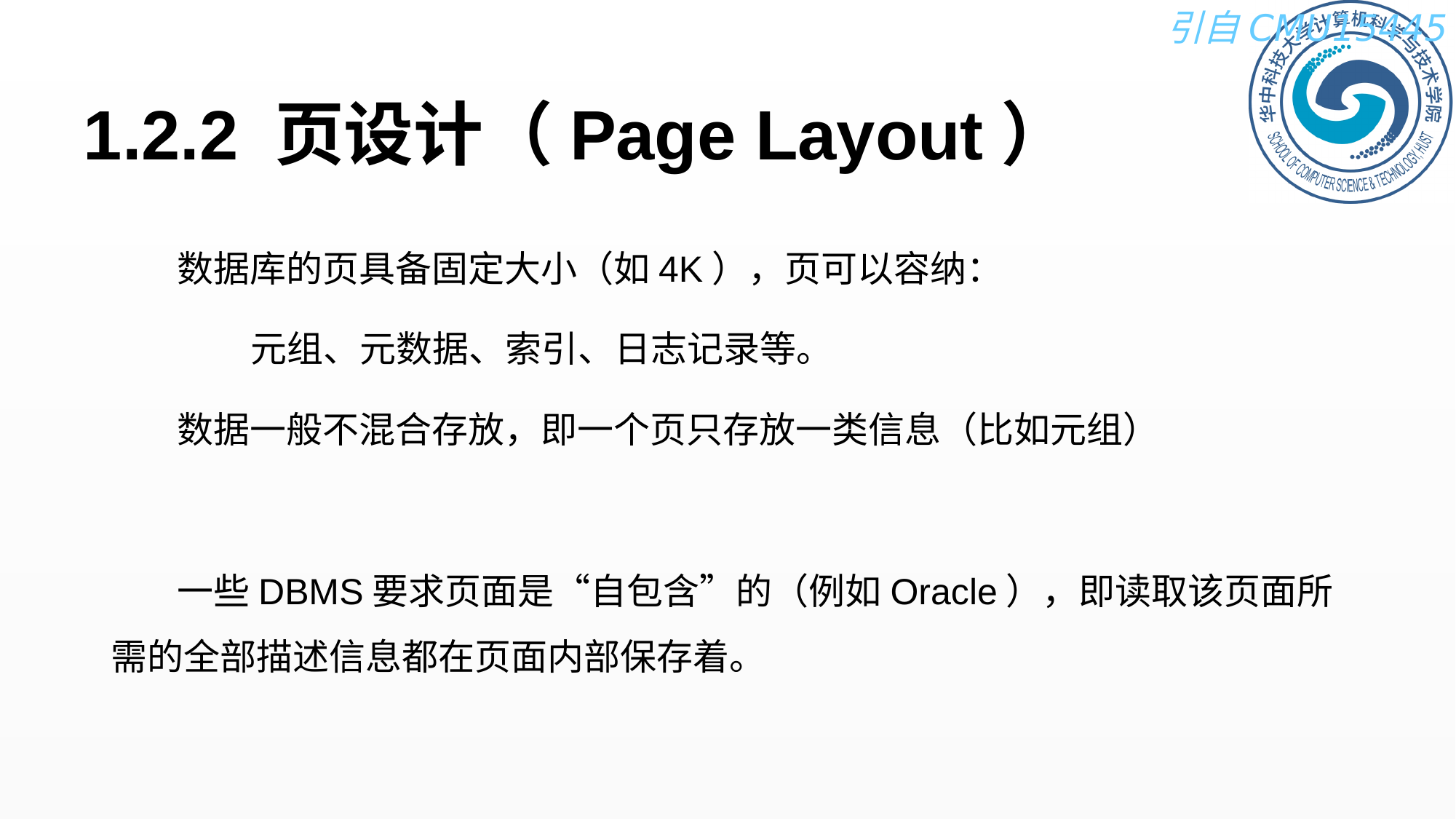

# 1.2.2 页设计（Page Layout）
       数据库的页具备固定大小（如4K），页可以容纳：
                元组、元数据、索引、日志记录等。
       数据一般不混合存放，即一个页只存放一类信息（比如元组）

       一些DBMS要求页面是“自包含”的（例如Oracle），即读取该页面所需的全部描述信息都在页面内部保存着。
22